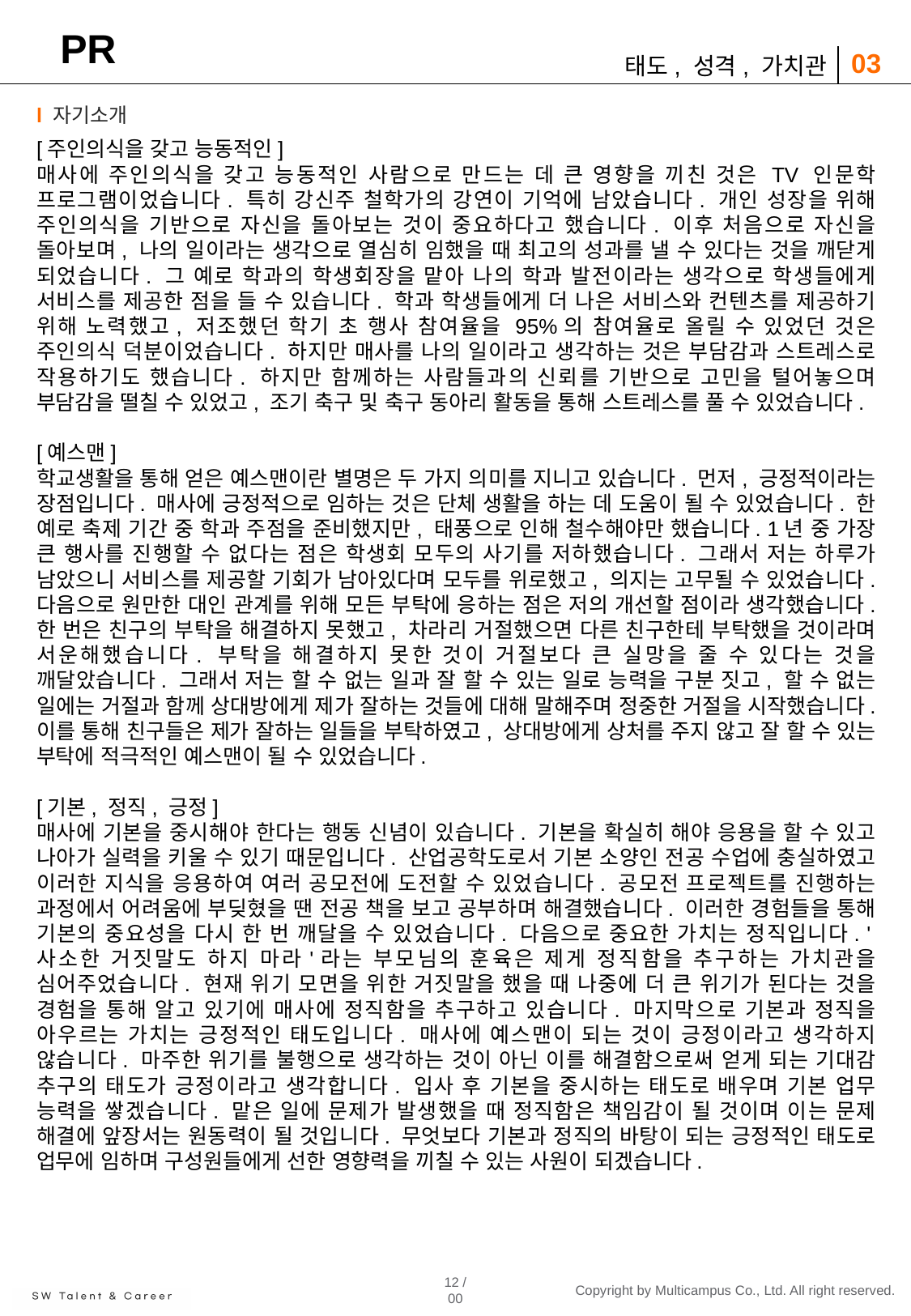

# PR
03
태도, 성격, 가치관
l 자기소개
[주인의식을 갖고 능동적인]
매사에 주인의식을 갖고 능동적인 사람으로 만드는 데 큰 영향을 끼친 것은 TV 인문학 프로그램이었습니다. 특히 강신주 철학가의 강연이 기억에 남았습니다. 개인 성장을 위해 주인의식을 기반으로 자신을 돌아보는 것이 중요하다고 했습니다. 이후 처음으로 자신을 돌아보며, 나의 일이라는 생각으로 열심히 임했을 때 최고의 성과를 낼 수 있다는 것을 깨닫게 되었습니다. 그 예로 학과의 학생회장을 맡아 나의 학과 발전이라는 생각으로 학생들에게 서비스를 제공한 점을 들 수 있습니다. 학과 학생들에게 더 나은 서비스와 컨텐츠를 제공하기 위해 노력했고, 저조했던 학기 초 행사 참여율을 95%의 참여율로 올릴 수 있었던 것은 주인의식 덕분이었습니다. 하지만 매사를 나의 일이라고 생각하는 것은 부담감과 스트레스로 작용하기도 했습니다. 하지만 함께하는 사람들과의 신뢰를 기반으로 고민을 털어놓으며 부담감을 떨칠 수 있었고, 조기 축구 및 축구 동아리 활동을 통해 스트레스를 풀 수 있었습니다.

[예스맨]
학교생활을 통해 얻은 예스맨이란 별명은 두 가지 의미를 지니고 있습니다. 먼저, 긍정적이라는 장점입니다. 매사에 긍정적으로 임하는 것은 단체 생활을 하는 데 도움이 될 수 있었습니다. 한 예로 축제 기간 중 학과 주점을 준비했지만, 태풍으로 인해 철수해야만 했습니다. 1년 중 가장 큰 행사를 진행할 수 없다는 점은 학생회 모두의 사기를 저하했습니다. 그래서 저는 하루가 남았으니 서비스를 제공할 기회가 남아있다며 모두를 위로했고, 의지는 고무될 수 있었습니다. 다음으로 원만한 대인 관계를 위해 모든 부탁에 응하는 점은 저의 개선할 점이라 생각했습니다. 한 번은 친구의 부탁을 해결하지 못했고, 차라리 거절했으면 다른 친구한테 부탁했을 것이라며 서운해했습니다. 부탁을 해결하지 못한 것이 거절보다 큰 실망을 줄 수 있다는 것을 깨달았습니다. 그래서 저는 할 수 없는 일과 잘 할 수 있는 일로 능력을 구분 짓고, 할 수 없는 일에는 거절과 함께 상대방에게 제가 잘하는 것들에 대해 말해주며 정중한 거절을 시작했습니다. 이를 통해 친구들은 제가 잘하는 일들을 부탁하였고, 상대방에게 상처를 주지 않고 잘 할 수 있는 부탁에 적극적인 예스맨이 될 수 있었습니다.

[기본, 정직, 긍정]
매사에 기본을 중시해야 한다는 행동 신념이 있습니다. 기본을 확실히 해야 응용을 할 수 있고 나아가 실력을 키울 수 있기 때문입니다. 산업공학도로서 기본 소양인 전공 수업에 충실하였고 이러한 지식을 응용하여 여러 공모전에 도전할 수 있었습니다. 공모전 프로젝트를 진행하는 과정에서 어려움에 부딪혔을 땐 전공 책을 보고 공부하며 해결했습니다. 이러한 경험들을 통해 기본의 중요성을 다시 한 번 깨달을 수 있었습니다. 다음으로 중요한 가치는 정직입니다. '사소한 거짓말도 하지 마라'라는 부모님의 훈육은 제게 정직함을 추구하는 가치관을 심어주었습니다. 현재 위기 모면을 위한 거짓말을 했을 때 나중에 더 큰 위기가 된다는 것을 경험을 통해 알고 있기에 매사에 정직함을 추구하고 있습니다. 마지막으로 기본과 정직을 아우르는 가치는 긍정적인 태도입니다. 매사에 예스맨이 되는 것이 긍정이라고 생각하지 않습니다. 마주한 위기를 불행으로 생각하는 것이 아닌 이를 해결함으로써 얻게 되는 기대감 추구의 태도가 긍정이라고 생각합니다. 입사 후 기본을 중시하는 태도로 배우며 기본 업무 능력을 쌓겠습니다. 맡은 일에 문제가 발생했을 때 정직함은 책임감이 될 것이며 이는 문제 해결에 앞장서는 원동력이 될 것입니다. 무엇보다 기본과 정직의 바탕이 되는 긍정적인 태도로 업무에 임하며 구성원들에게 선한 영향력을 끼칠 수 있는 사원이 되겠습니다.